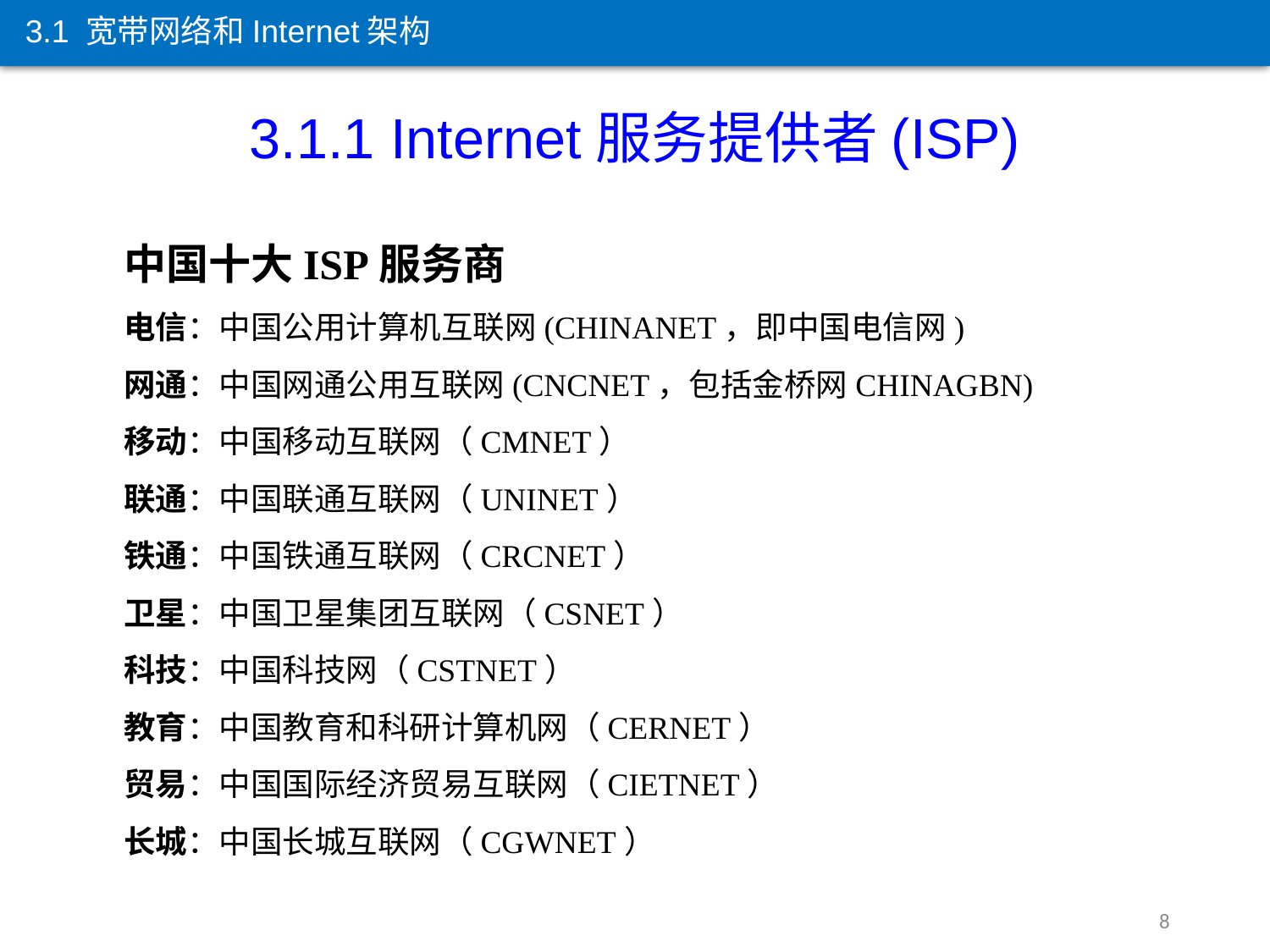

3.1 宽带网络和Internet架构
3.1.1 Internet服务提供者(ISP)
中国十大ISP服务商
电信：中国公用计算机互联网(CHINANET，即中国电信网)
网通：中国网通公用互联网(CNCNET，包括金桥网CHINAGBN)
移动：中国移动互联网（CMNET）
联通：中国联通互联网（UNINET）
铁通：中国铁通互联网（CRCNET）
卫星：中国卫星集团互联网（CSNET）
科技：中国科技网（CSTNET）
教育：中国教育和科研计算机网（CERNET）
贸易：中国国际经济贸易互联网（CIETNET）
长城：中国长城互联网（CGWNET）
8